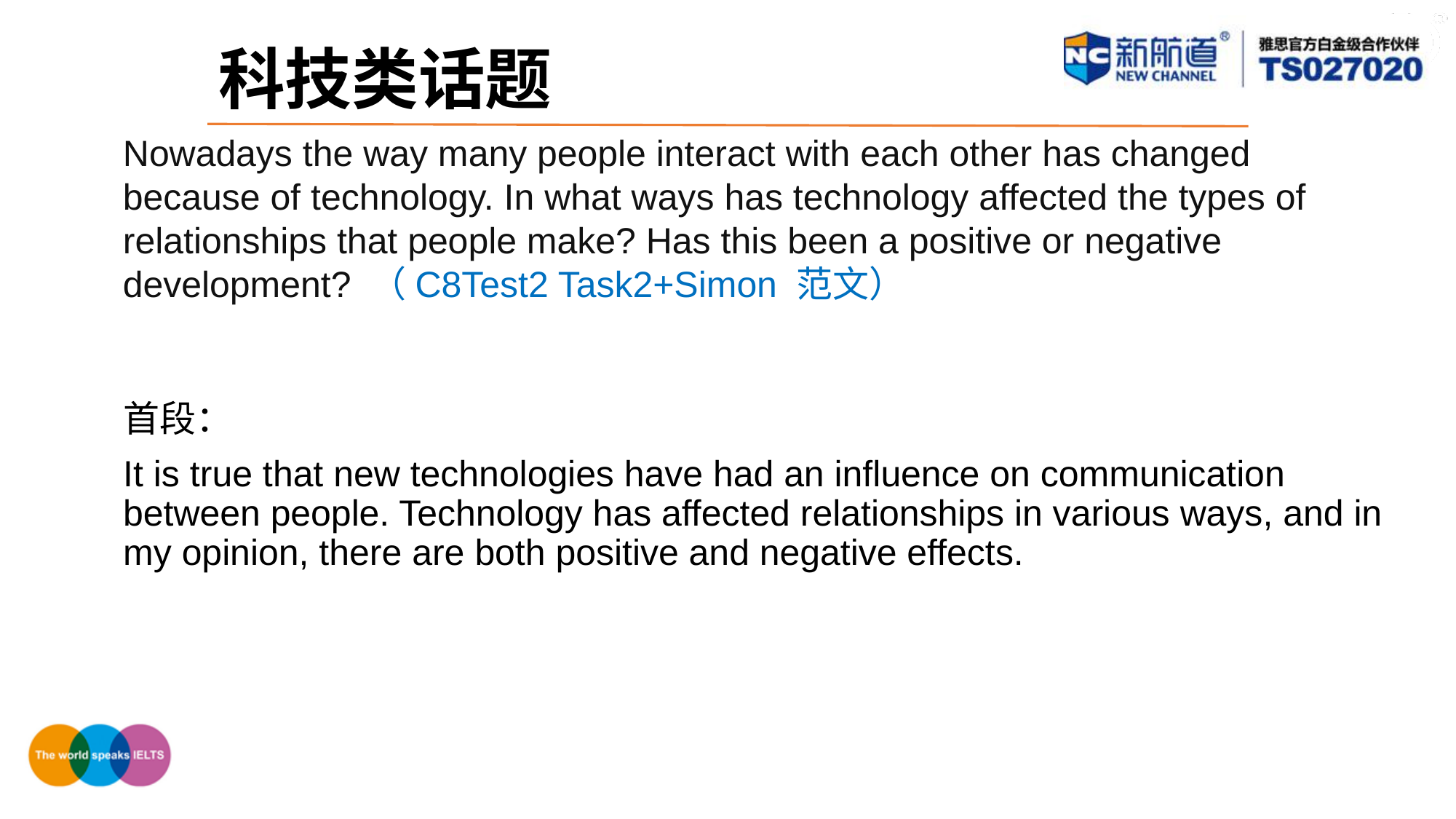

科技类话题
Nowadays the way many people interact with each other has changed because of technology. In what ways has technology affected the types of relationships that people make? Has this been a positive or negative development? （C8Test2 Task2+Simon 范文）
首段：
It is true that new technologies have had an influence on communication between people. Technology has affected relationships in various ways, and in my opinion, there are both positive and negative effects.